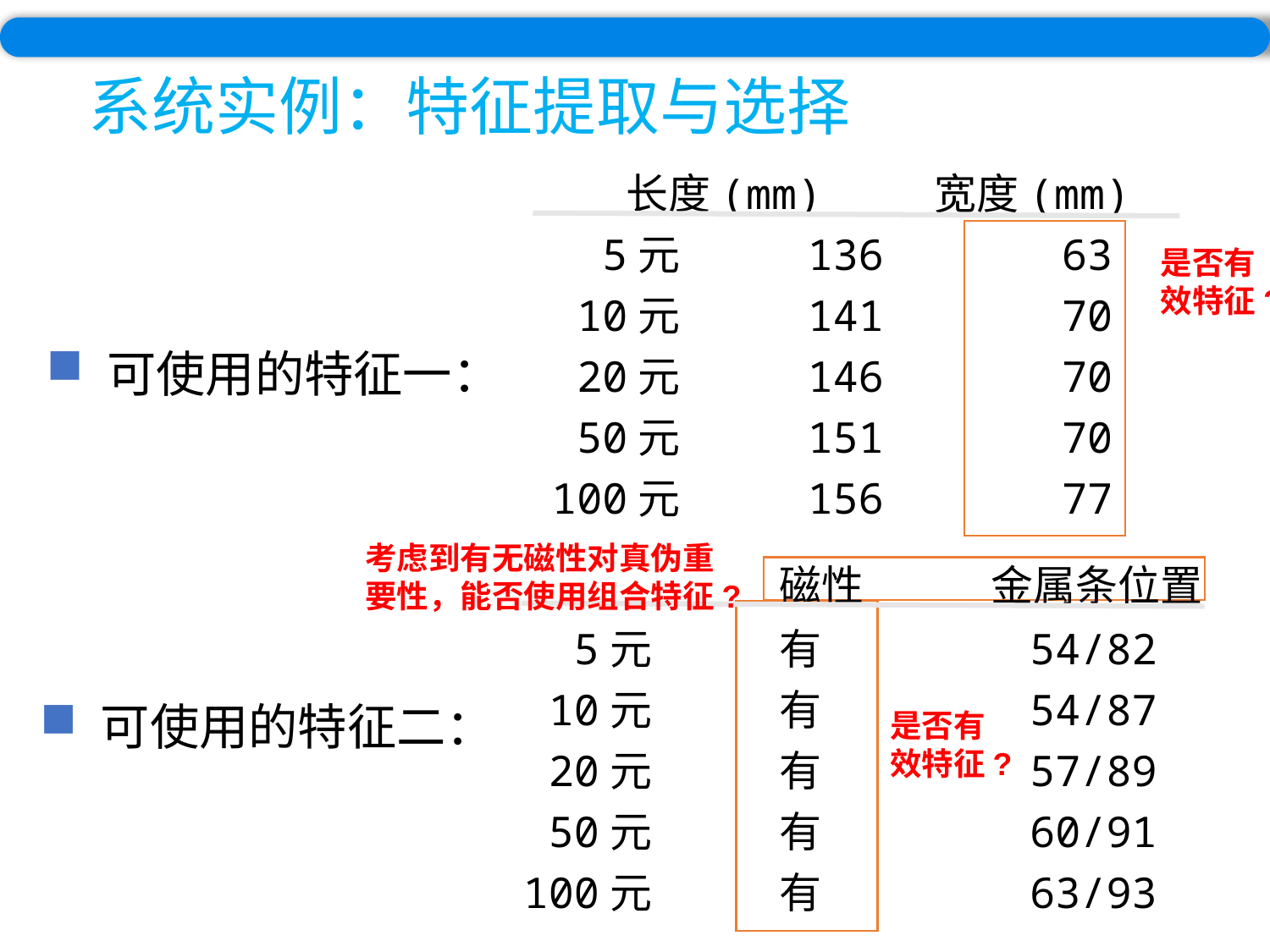

系统实例：特征提取与选择

	         长度(mm)    宽度(mm)
	5元	136       63
	10元	141       70
	20元	146       70
	50元	151       70
	100元	156       77

是否有效特征?
 可使用的特征一：
		磁性	金属条位置
	5元	有	   54/82
	10元	有	   54/87
	20元	有	   57/89
	50元	有	   60/91
	100元	有	   63/93
考虑到有无磁性对真伪重要性，能否使用组合特征?

 可使用的特征二：
是否有效特征?